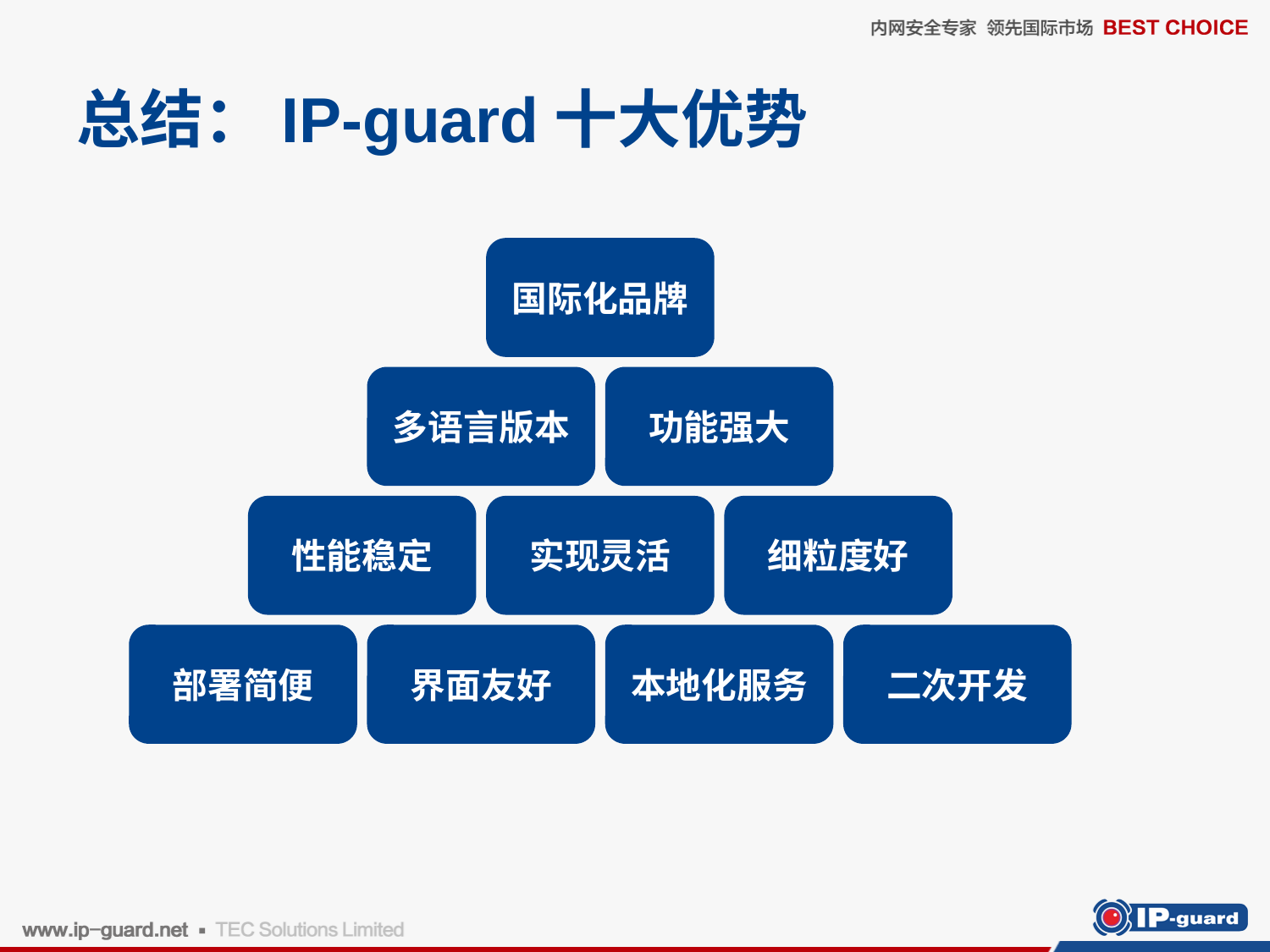

# 总结：IP-guard十大优势
国际化品牌
多语言版本
功能强大
性能稳定
实现灵活
细粒度好
部署简便
界面友好
本地化服务
二次开发